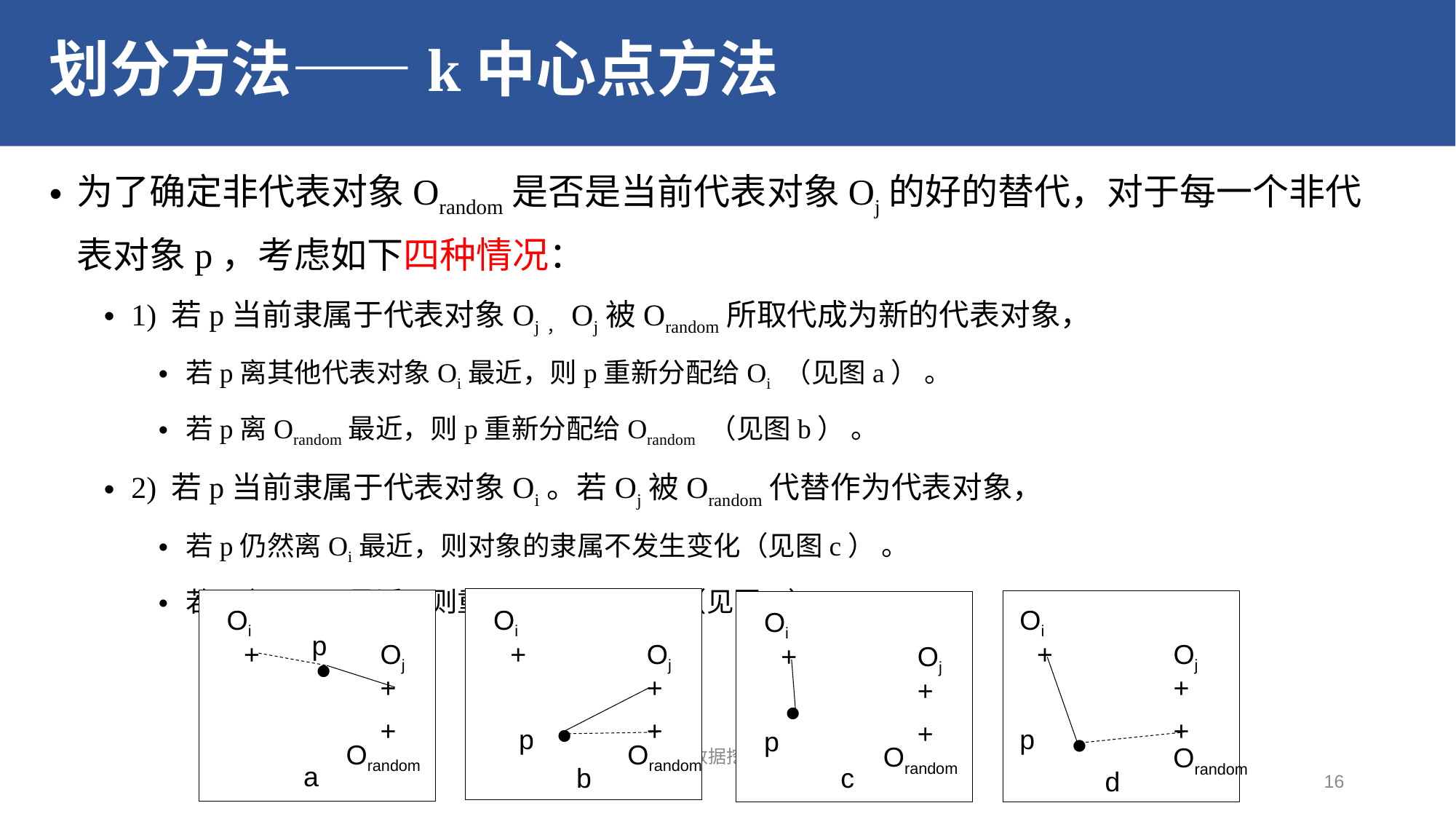

# 划分方法——k中心点方法
为了确定非代表对象Оrandom是否是当前代表对象Оj的好的替代，对于每一个非代表对象p，考虑如下四种情况：
1) 若p当前隶属于代表对象Оj，Оj被Оrandom所取代成为新的代表对象，
若p离其他代表对象Оi最近，则p重新分配给Оi （见图a） 。
若p离Оrandom最近，则p重新分配给Оrandom （见图b） 。
2) 若p当前隶属于代表对象Оi。若Оj被Оrandom代替作为代表对象，
若p仍然离Оi最近，则对象的隶属不发生变化（见图c） 。
若p离Оrandom最近，则重新分配给Оrandom （见图d） 。

Oi
Oi
Oi
Oi
·
p
+
Oj
+
Oj
+
Oj
+
Oj
·
+
+
+
+
·
·
+
+
+
+
p
p
p
Orandom
Orandom
人工智能学院           数据挖掘                课程团队
Orandom
Orandom
a
b
c
d
16